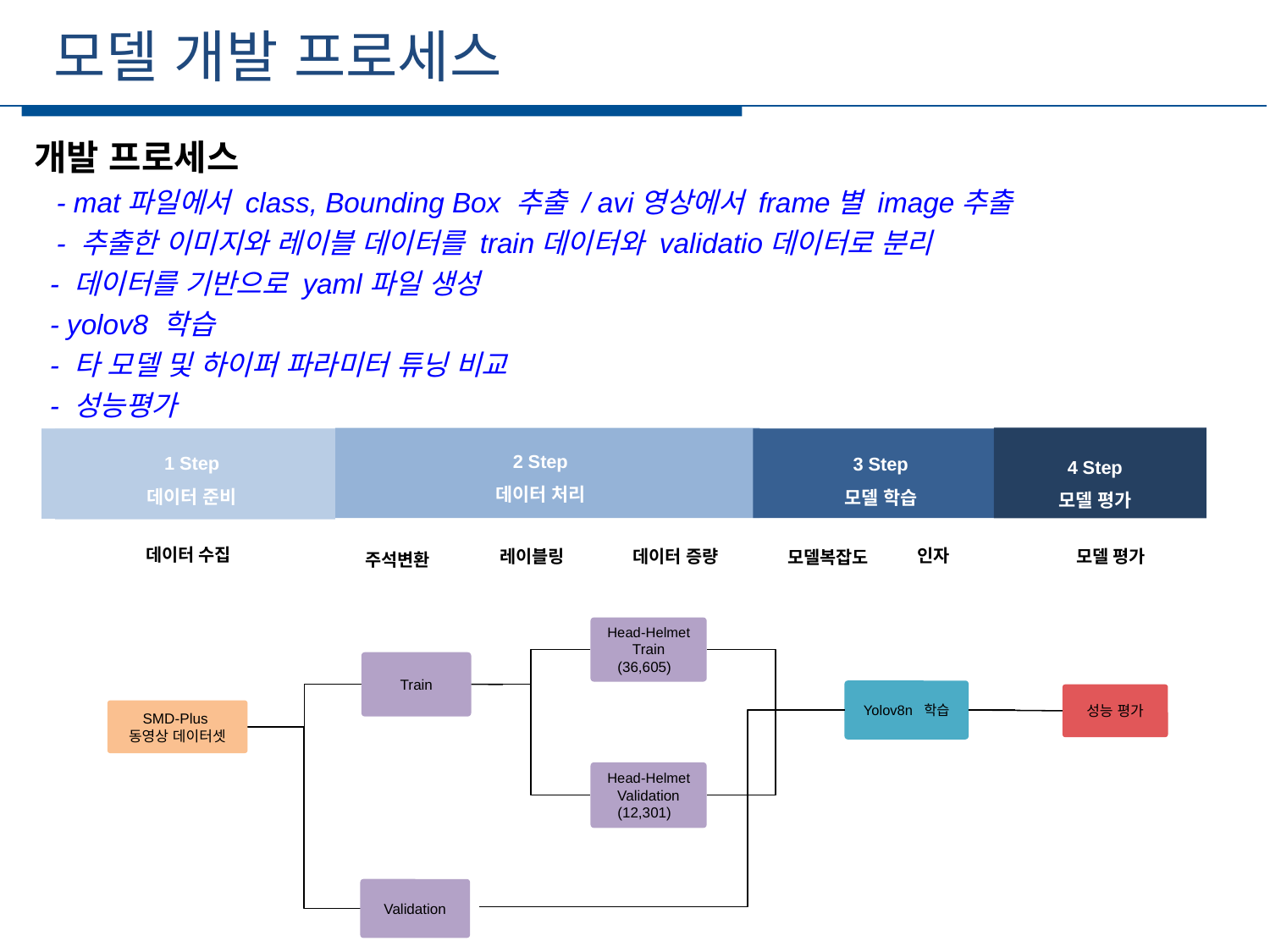

모델 개발 프로세스
세부일정

개발 프로세스
  - mat파일에서 class, Bounding Box 추출 / avi영상에서 frame별 image추출
  - 추출한 이미지와 레이블 데이터를 train데이터와 validatio데이터로 분리
  - 데이터를 기반으로 yaml파일 생성
  - yolov8 학습
  - 타 모델 및 하이퍼 파라미터 튜닝 비교
  - 성능평가

1 Step
데이터 준비
2 Step
데이터 처리
1 Step
데이터 수집
3 Step
모델 학습
4 Step
모델 평가
데이터 수집
인자
모델 평가
레이블링
데이터 증량
모델복잡도
주석변환
Head-Helmet
Train
(36,605)
Train
Yolov8n  학습
성능 평가
SMD-Plus
동영상 데이터셋
Head-Helmet
Validation
(12,301)
Validation